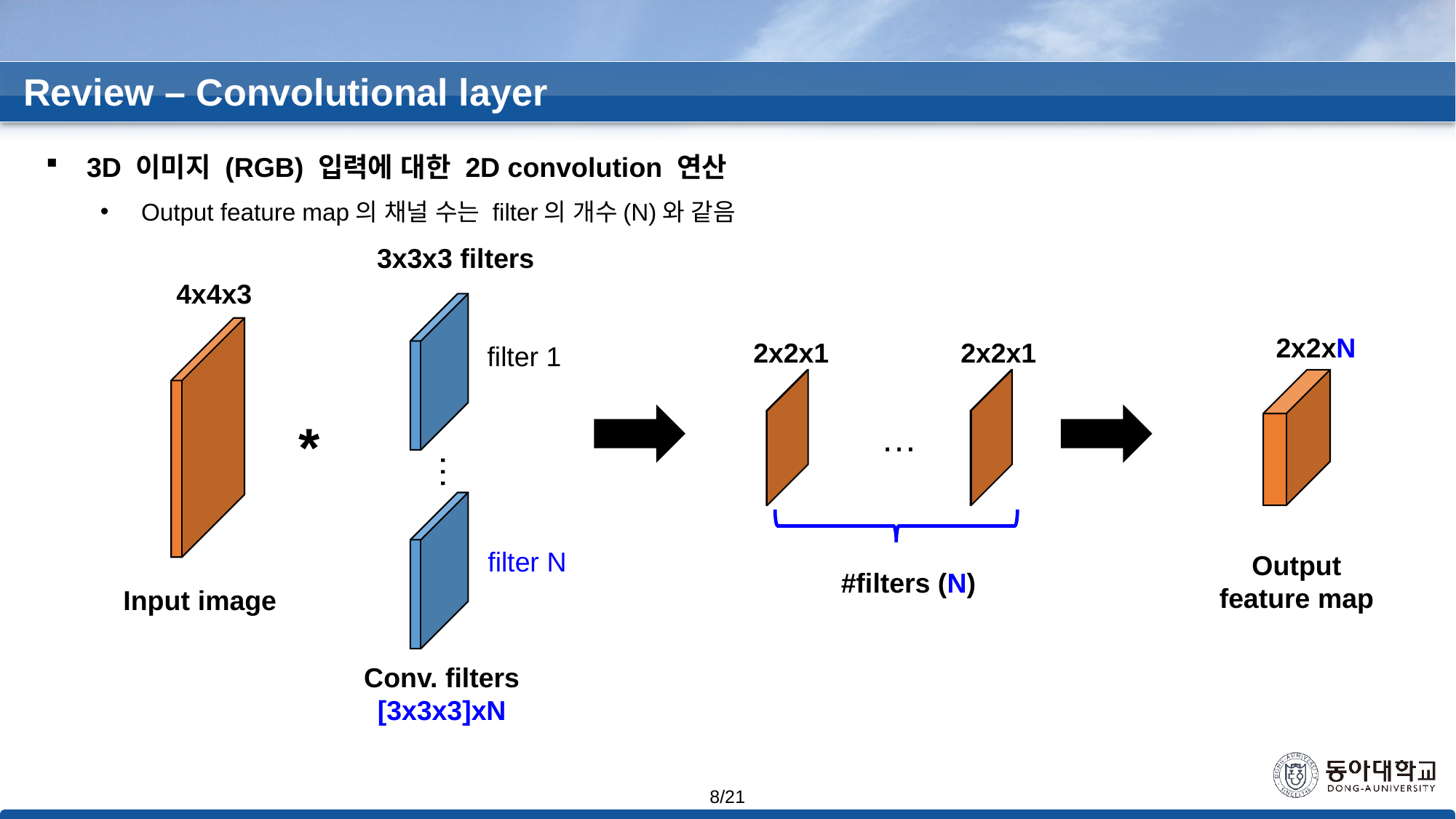

Review – Convolutional layer
3D 이미지 (RGB) 입력에 대한 2D convolution 연산
Output feature map의 채널 수는 filter의 개수(N)와 같음
3x3x3 filters
4x4x3

2x2xN
2x2x1
2x2x1
filter 1

*
…
…

filter N
Output
feature map
#filters (N)
Input image
Conv. filters
[3x3x3]xN